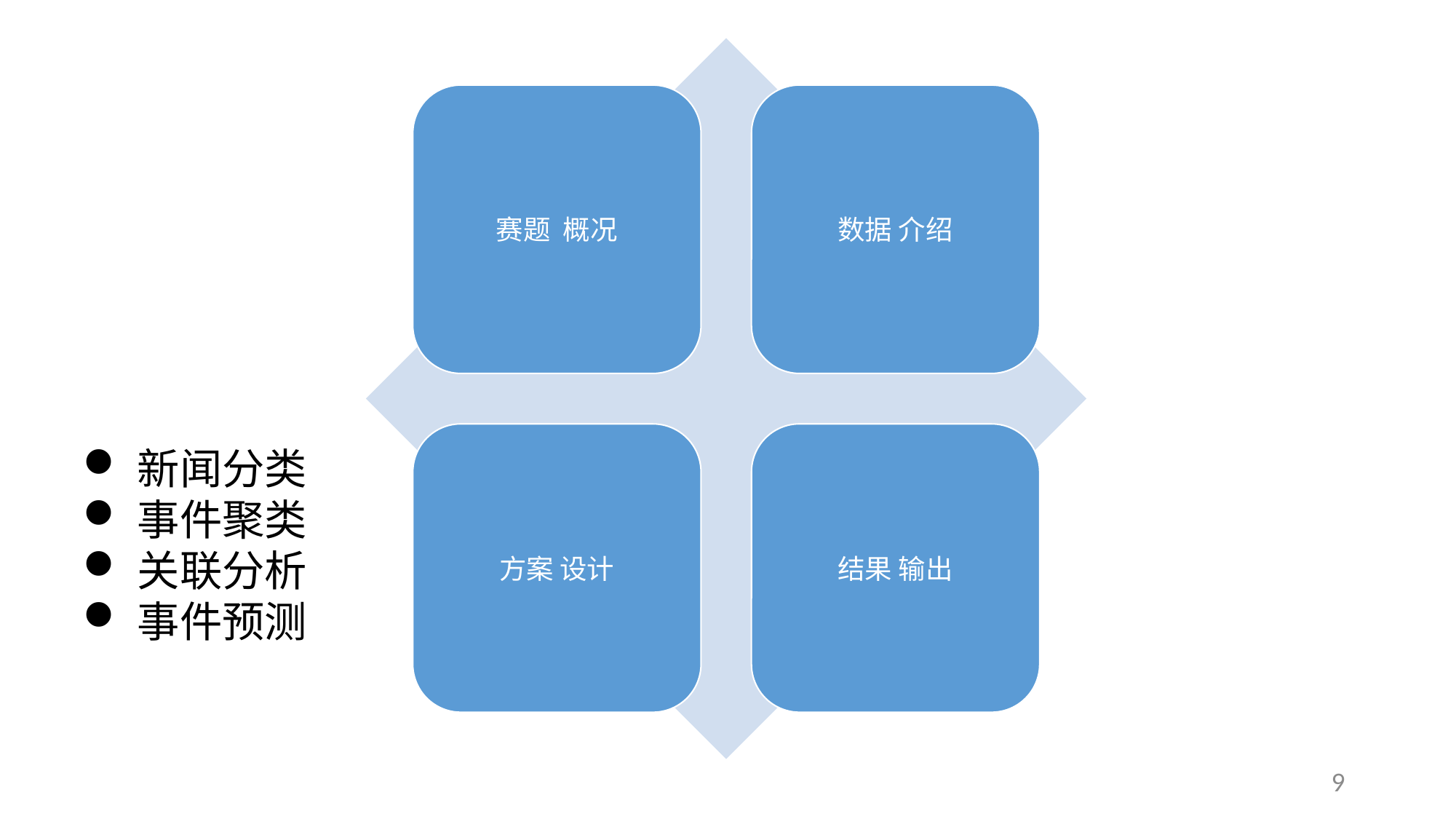

数据 介绍
方案 设计
结果 输出
赛题  概况
新闻分类
事件聚类
关联分析
事件预测
9